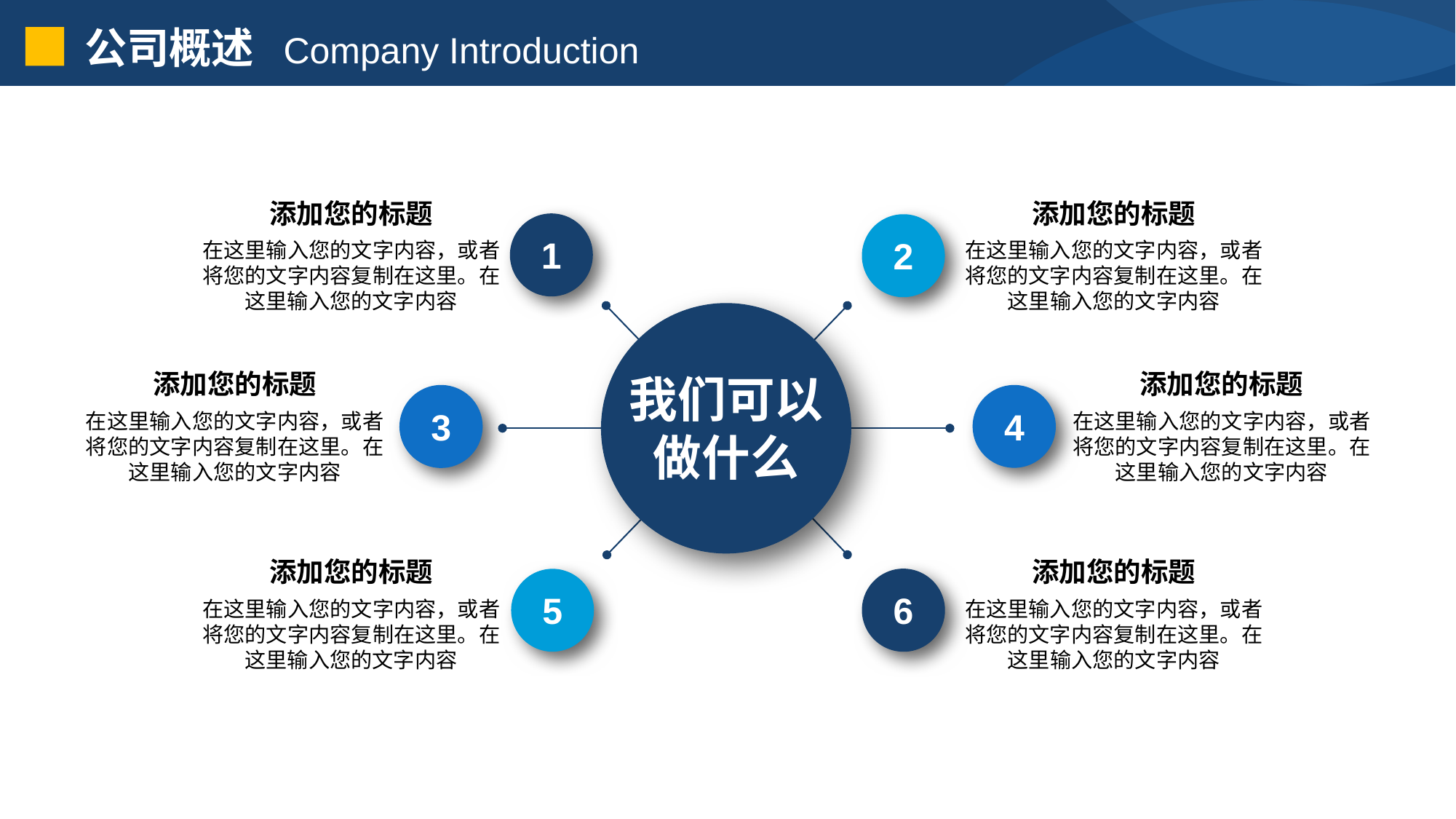

公司概述  Company Introduction

添加您的标题
添加您的标题

1
2
在这里输入您的文字内容，或者将您的文字内容复制在这里。在这里输入您的文字内容
在这里输入您的文字内容，或者将您的文字内容复制在这里。在这里输入您的文字内容

添加您的标题
添加您的标题
我们可以
做什么

3
4
在这里输入您的文字内容，或者将您的文字内容复制在这里。在这里输入您的文字内容
在这里输入您的文字内容，或者将您的文字内容复制在这里。在这里输入您的文字内容
添加您的标题
添加您的标题

5
6
在这里输入您的文字内容，或者将您的文字内容复制在这里。在这里输入您的文字内容
在这里输入您的文字内容，或者将您的文字内容复制在这里。在这里输入您的文字内容